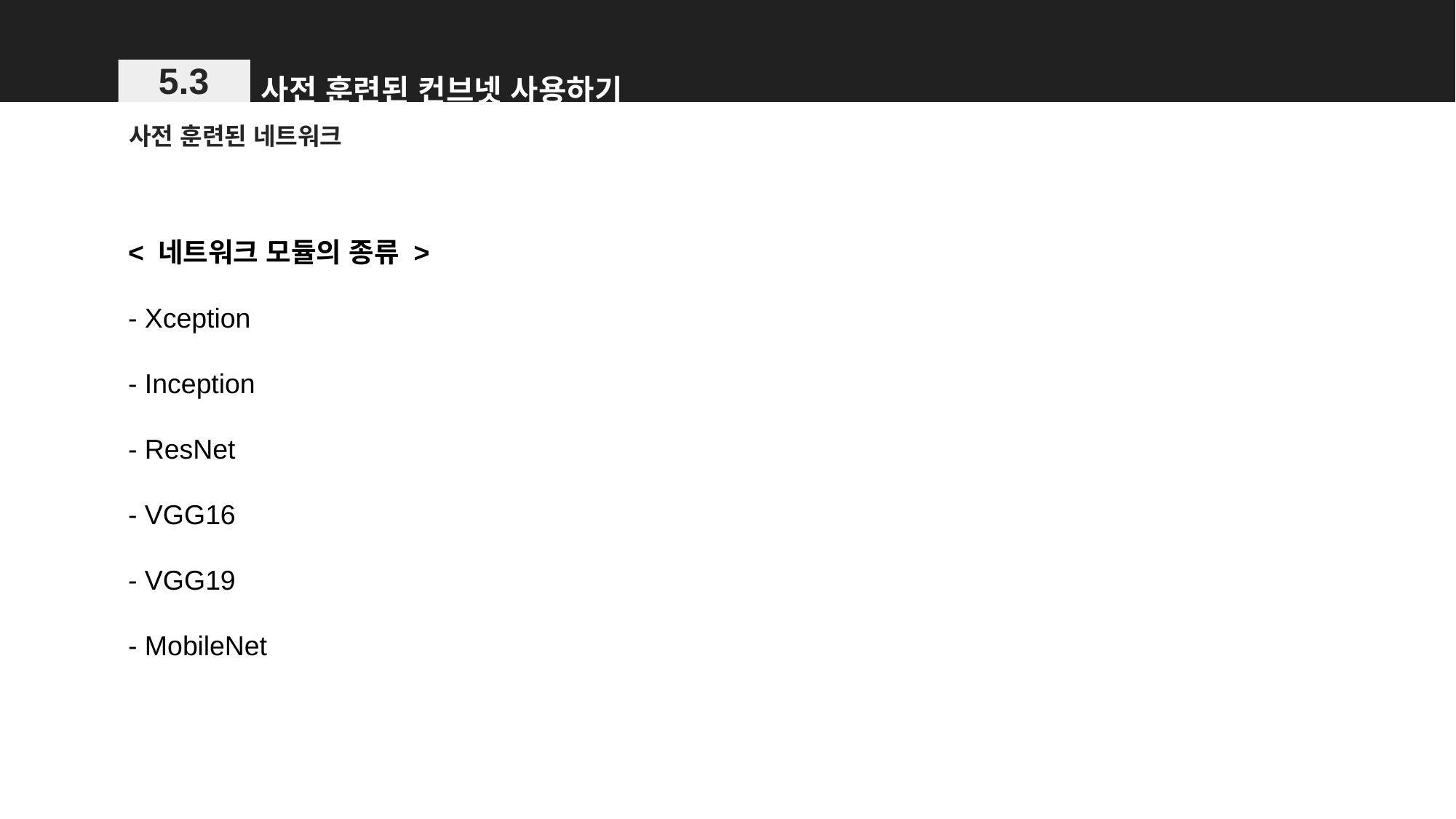

사전 훈련된 컨브넷 사용하기
5.3

사전 훈련된 네트워크
< 네트워크 모듈의 종류 >

- Xception

- Inception

- ResNet

- VGG16

- VGG19

- MobileNet